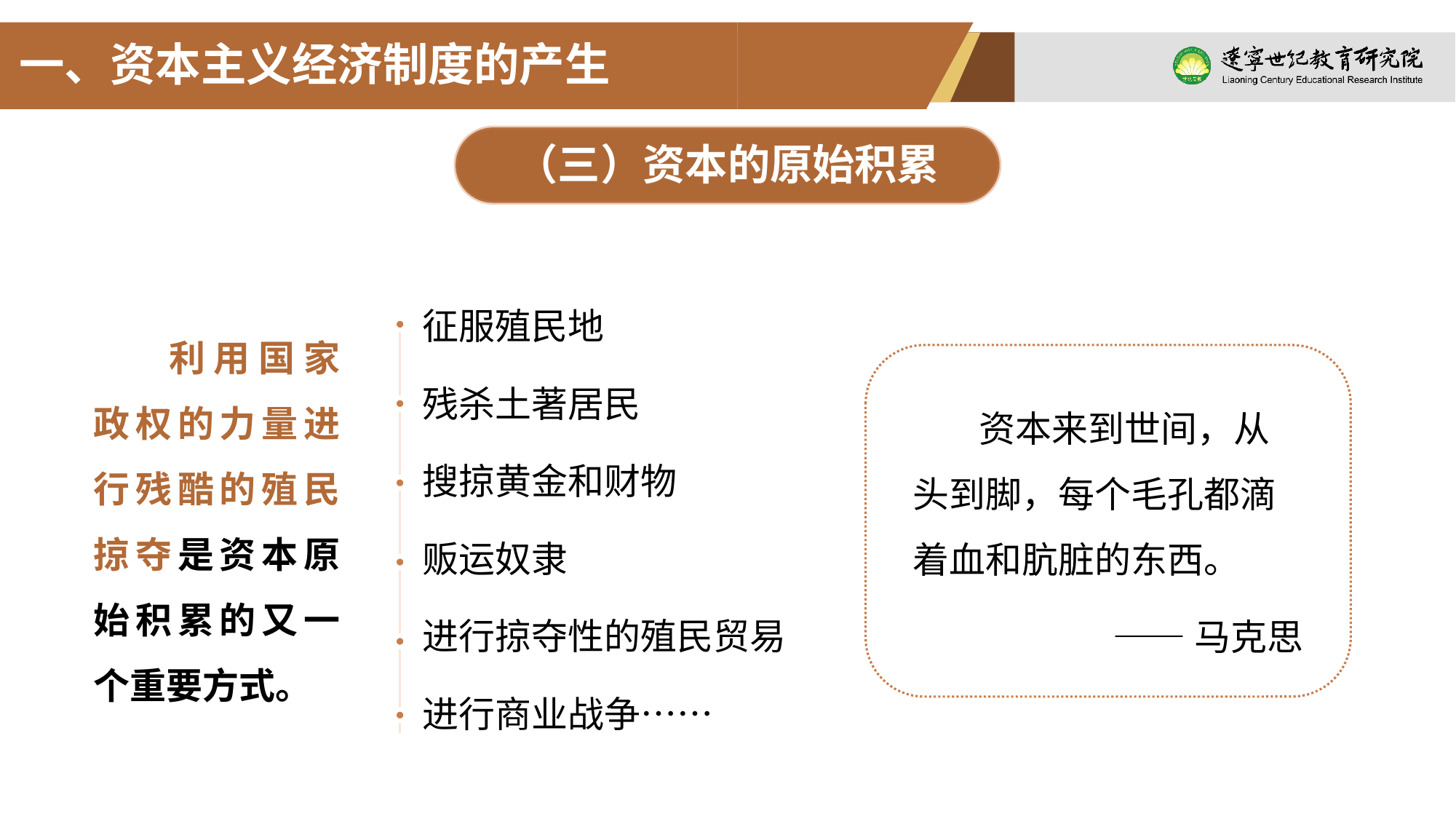

一、资本主义经济制度的产生
（三）资本的原始积累
征服殖民地

残杀土著居民
搜掠黄金和财物
贩运奴隶
进行掠夺性的殖民贸易
进行商业战争……
利用国家政权的力量进行残酷的殖民掠夺是资本原始积累的又一个重要方式。
       资本来到世间，从头到脚，每个毛孔都滴着血和肮脏的东西。
    ——马克思